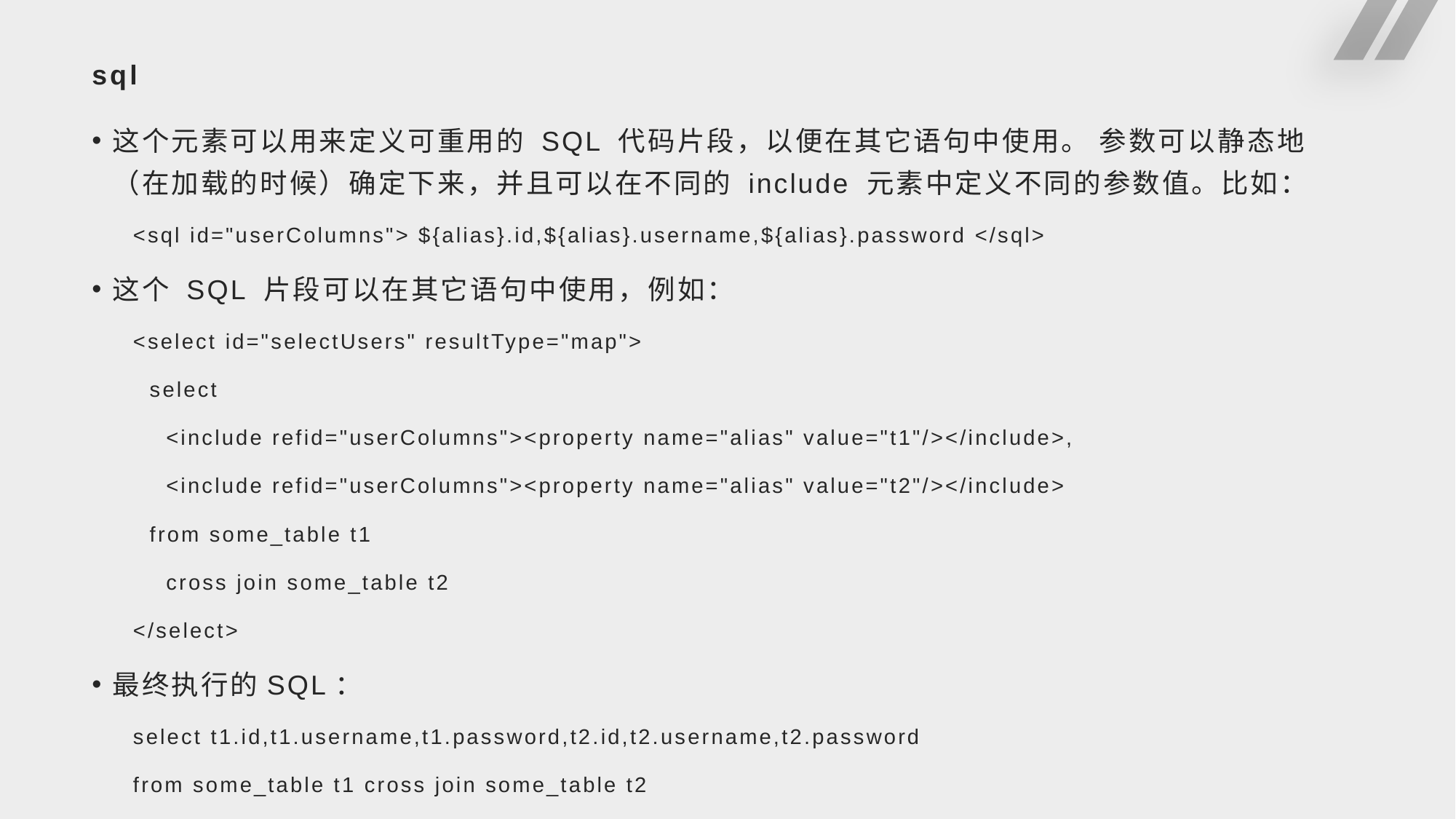

# sql
这个元素可以用来定义可重用的 SQL 代码片段，以便在其它语句中使用。 参数可以静态地（在加载的时候）确定下来，并且可以在不同的 include 元素中定义不同的参数值。比如：
<sql id="userColumns"> ${alias}.id,${alias}.username,${alias}.password </sql>
这个 SQL 片段可以在其它语句中使用，例如：
<select id="selectUsers" resultType="map">
  select
    <include refid="userColumns"><property name="alias" value="t1"/></include>,
    <include refid="userColumns"><property name="alias" value="t2"/></include>
  from some_table t1
    cross join some_table t2
</select>
最终执行的SQL：
select t1.id,t1.username,t1.password,t2.id,t2.username,t2.password
from some_table t1 cross join some_table t2